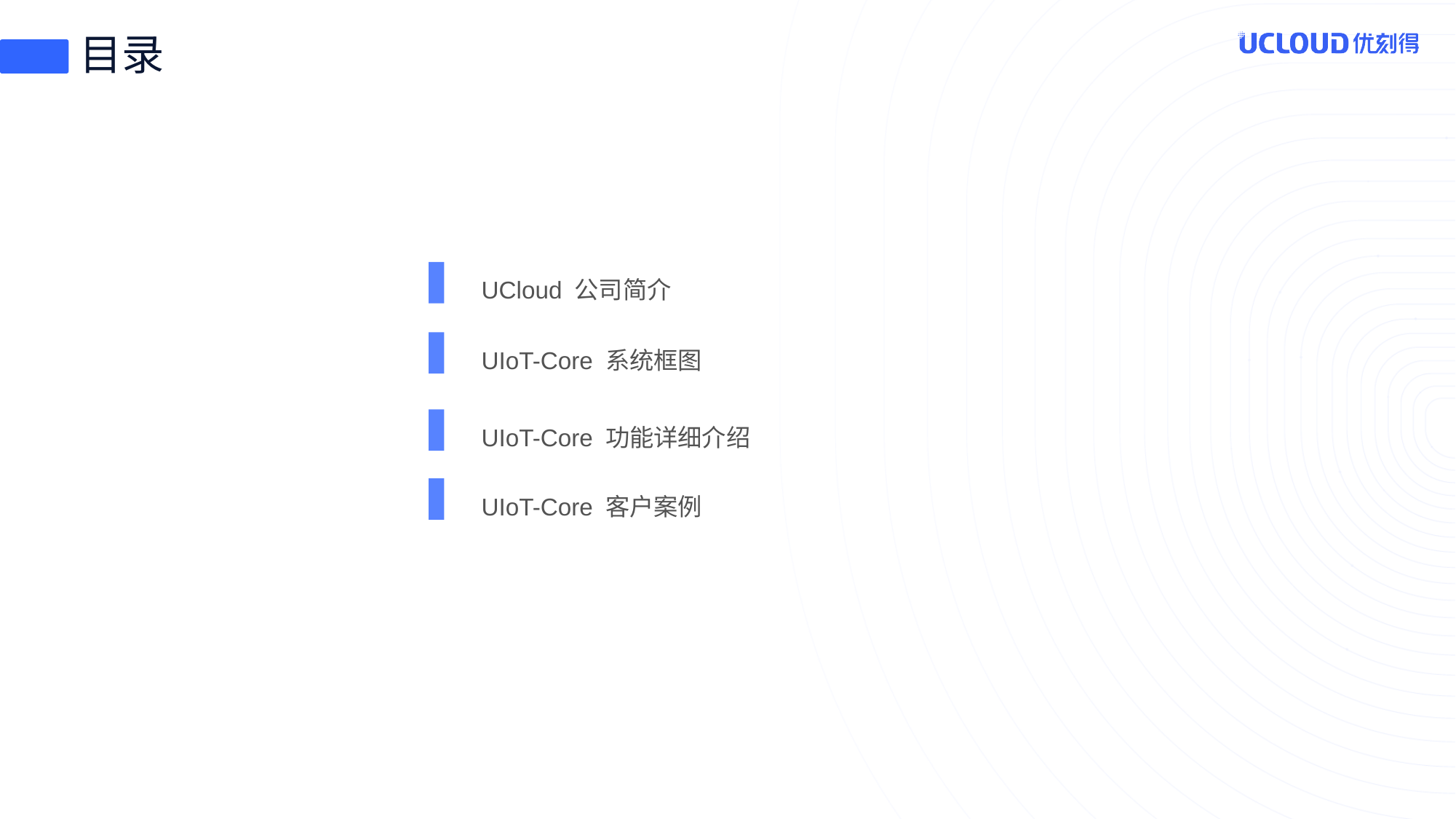

# 目录
UCloud 公司简介

UIoT-Core 系统框图

UIoT-Core 功能详细介绍

UIoT-Core 客户案例